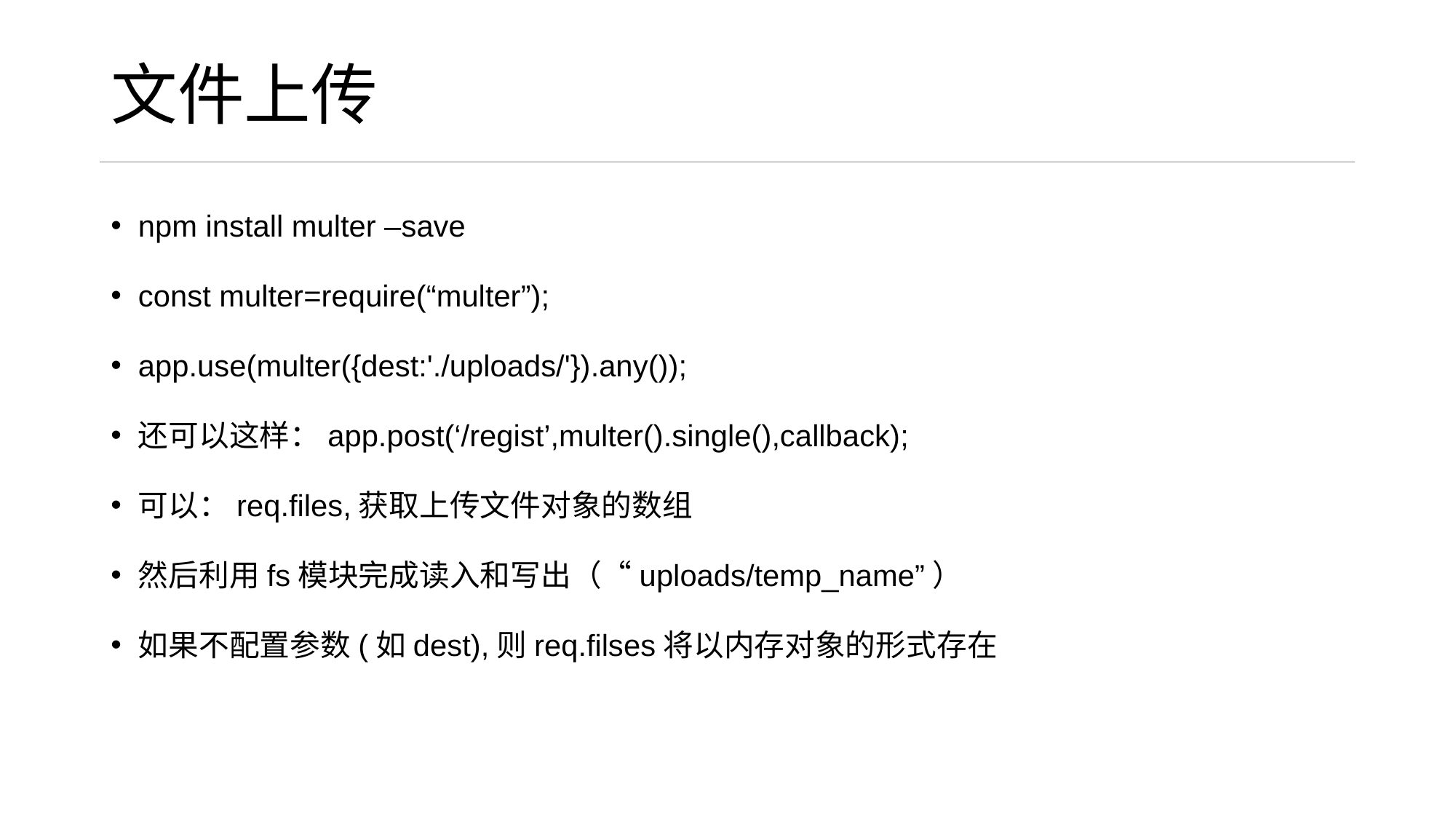

# 文件上传
npm install multer –save
const multer=require(“multer”);
app.use(multer({dest:'./uploads/'}).any());
还可以这样：app.post(‘/regist’,multer().single(),callback);
可以：req.files,获取上传文件对象的数组
然后利用fs模块完成读入和写出（“uploads/temp_name”）
如果不配置参数(如dest),则req.filses将以内存对象的形式存在